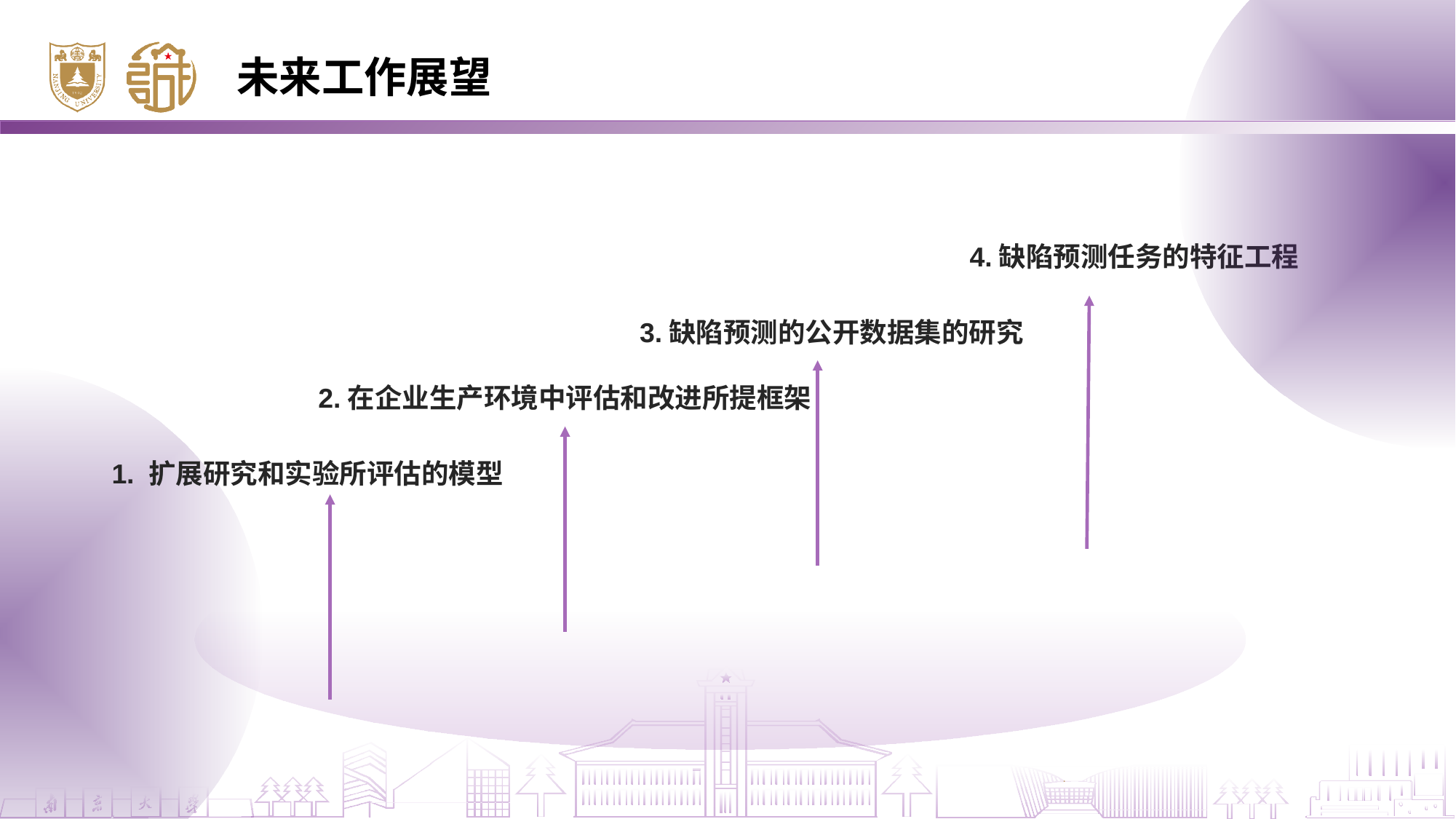

未来工作展望

4.缺陷预测任务的特征工程
3.缺陷预测的公开数据集的研究

2.在企业生产环境中评估和改进所提框架
1. 扩展研究和实验所评估的模型